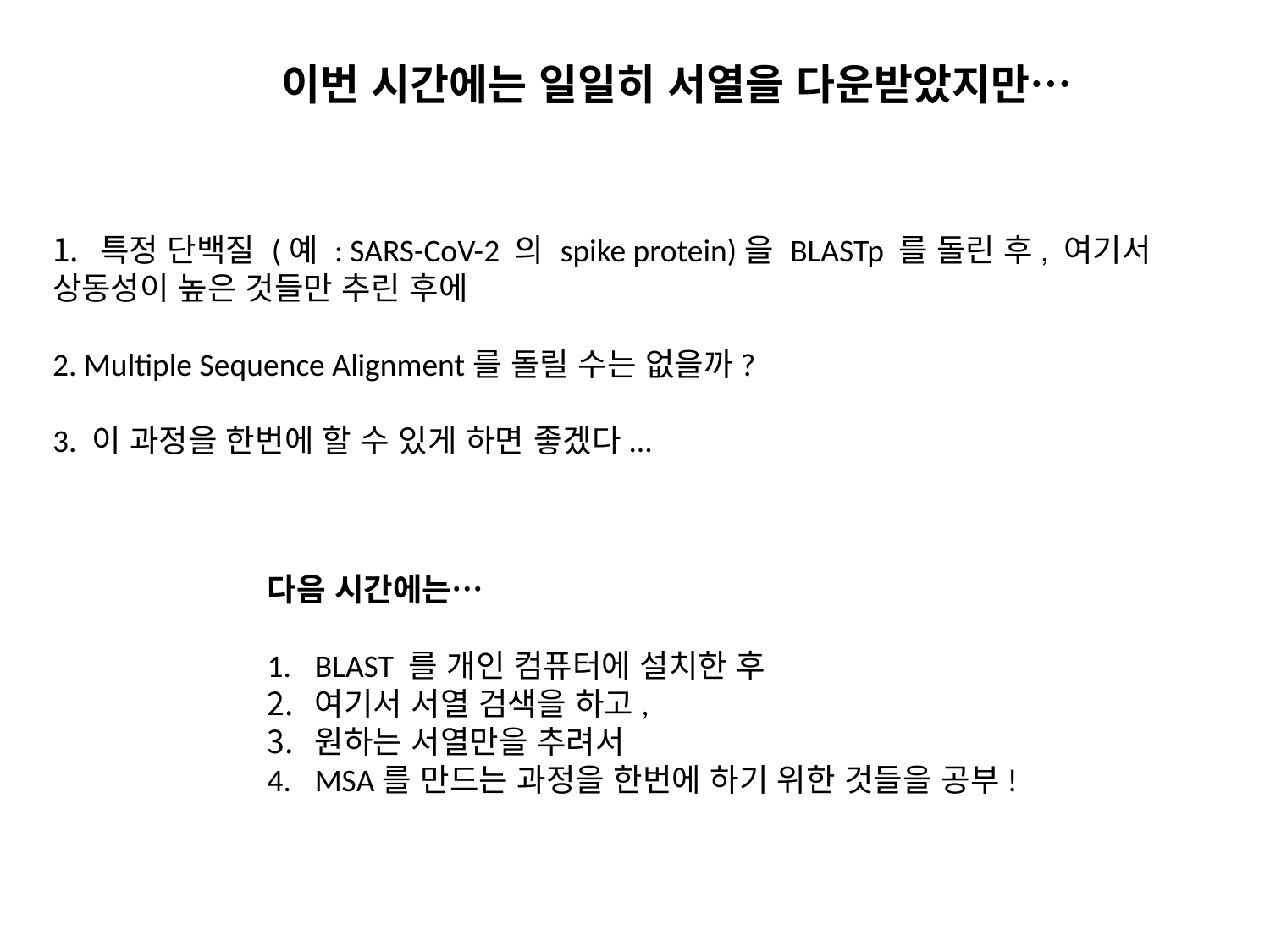

이번 시간에는 일일히 서열을 다운받았지만…
특정 단백질 (예 : SARS-CoV-2 의 spike protein)을 BLASTp 를 돌린 후, 여기서
상동성이 높은 것들만 추린 후에

2. Multiple Sequence Alignment를 돌릴 수는 없을까?

3. 이 과정을 한번에 할 수 있게 하면 좋겠다...
다음 시간에는…

BLAST 를 개인 컴퓨터에 설치한 후
여기서 서열 검색을 하고,
원하는 서열만을 추려서
MSA를 만드는 과정을 한번에 하기 위한 것들을 공부!